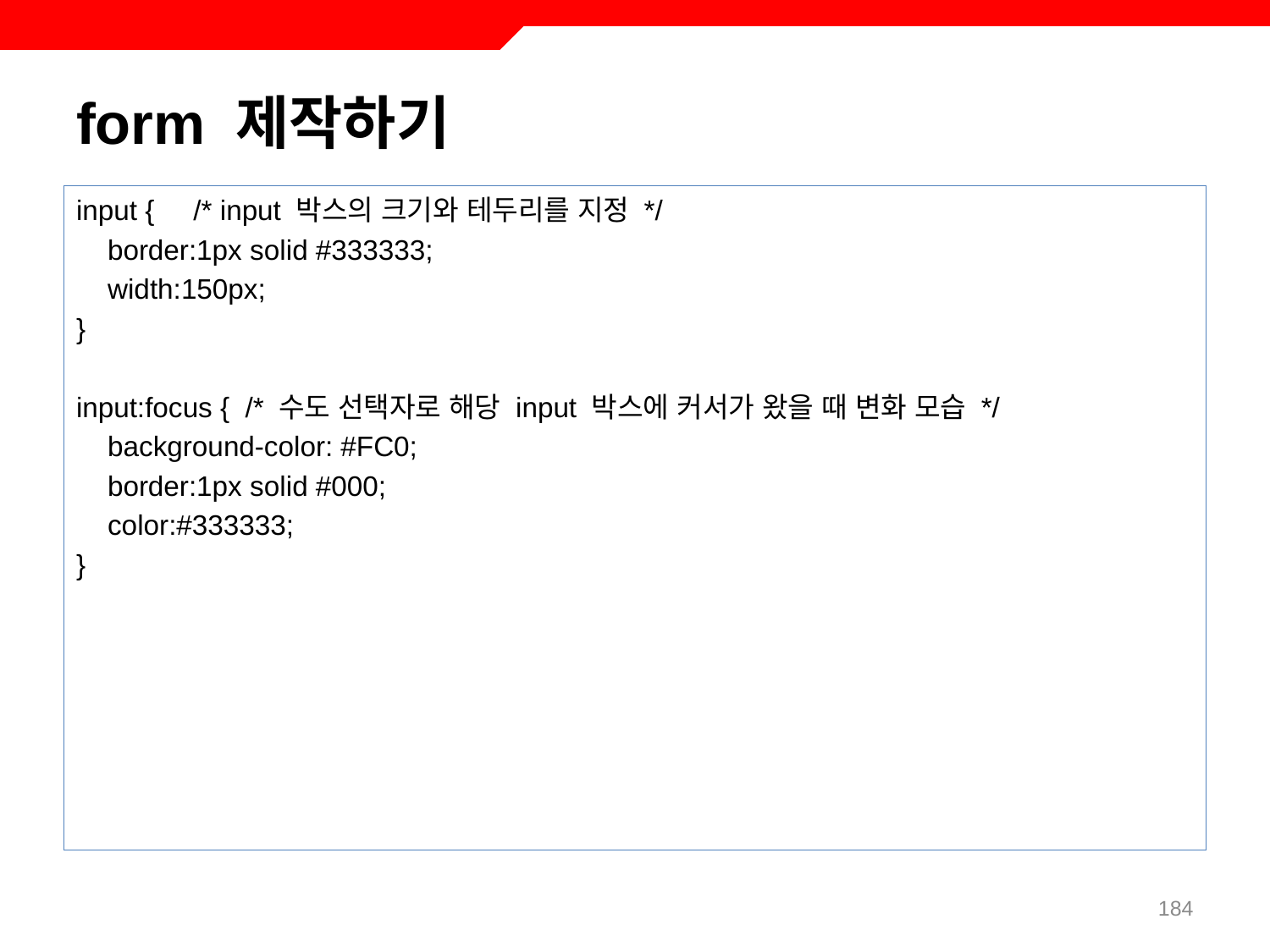

# form 제작하기
input {     /* input 박스의 크기와 테두리를 지정 */
    border:1px solid #333333;
    width:150px;
}

input:focus {  /* 수도 선택자로 해당 input 박스에 커서가 왔을 때 변화 모습 */
    background-color: #FC0;
    border:1px solid #000;
    color:#333333;
}

184